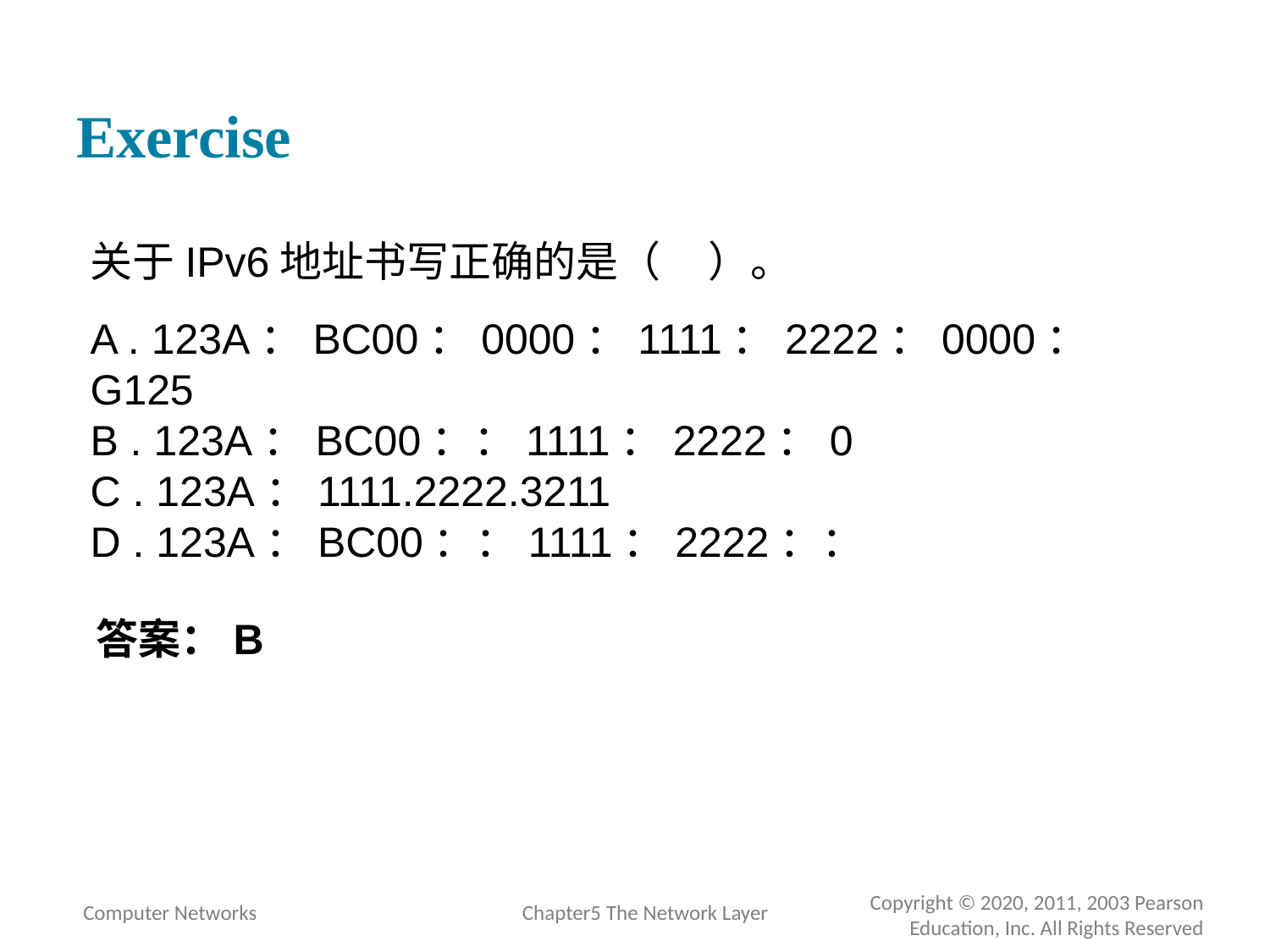

# Exercise
关于IPv6地址书写正确的是（    ）。
A . 123A：BC00：0000：1111：2222：0000：G125
B . 123A：BC00：：1111：2222：0
C . 123A：1111.2222.3211
D . 123A：BC00：：1111：2222：：

答案：B